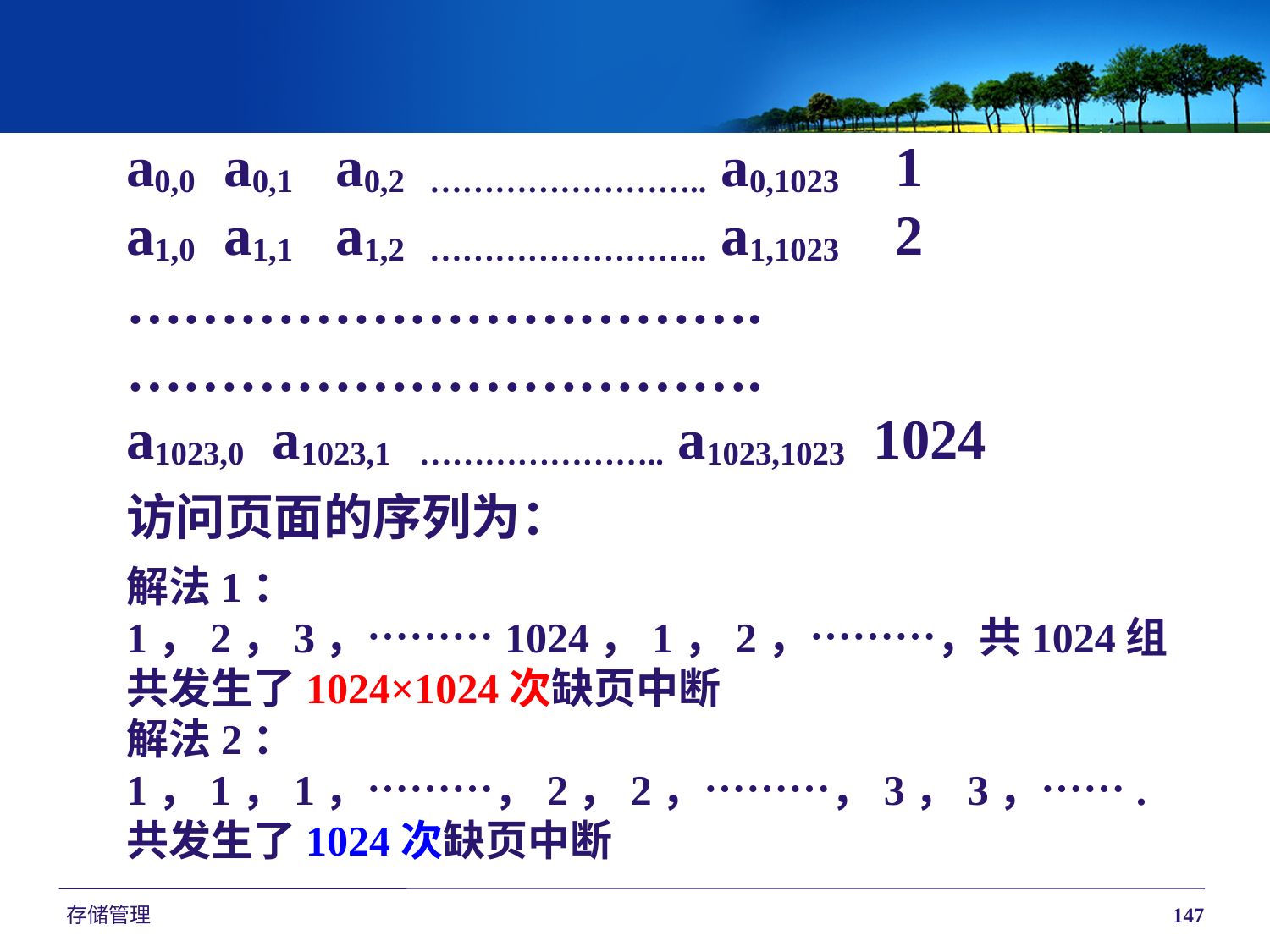

a0,0  a0,1   a0,2   …………………….. a0,1023    1
a1,0  a1,1   a1,2   …………………….. a1,1023    2
…………………………….
…………………………….
a1023,0  a1023,1  ………………….. a1023,1023  1024
访问页面的序列为：
解法1：
1，2，3，………1024，1，2，………，共1024组
共发生了1024×1024次缺页中断
解法2：
1，1，1，………，2，2，………，3，3，…….
共发生了1024次缺页中断
存储管理
147